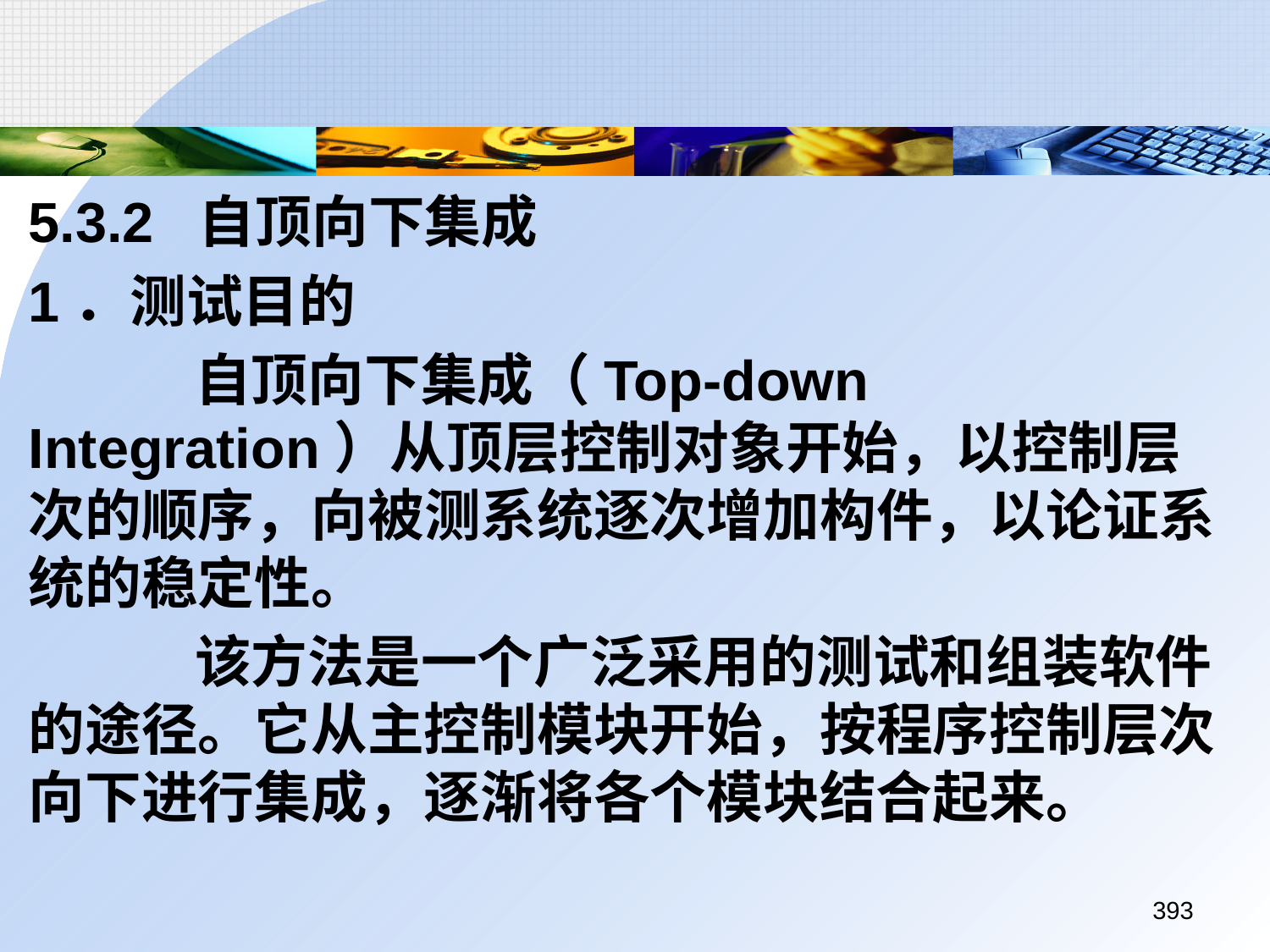

5.3.2  自顶向下集成
	1．测试目的
		  自顶向下集成（Top-down Integration）从顶层控制对象开始，以控制层次的顺序，向被测系统逐次增加构件，以论证系统的稳定性。
		  该方法是一个广泛采用的测试和组装软件的途径。它从主控制模块开始，按程序控制层次向下进行集成，逐渐将各个模块结合起来。

393